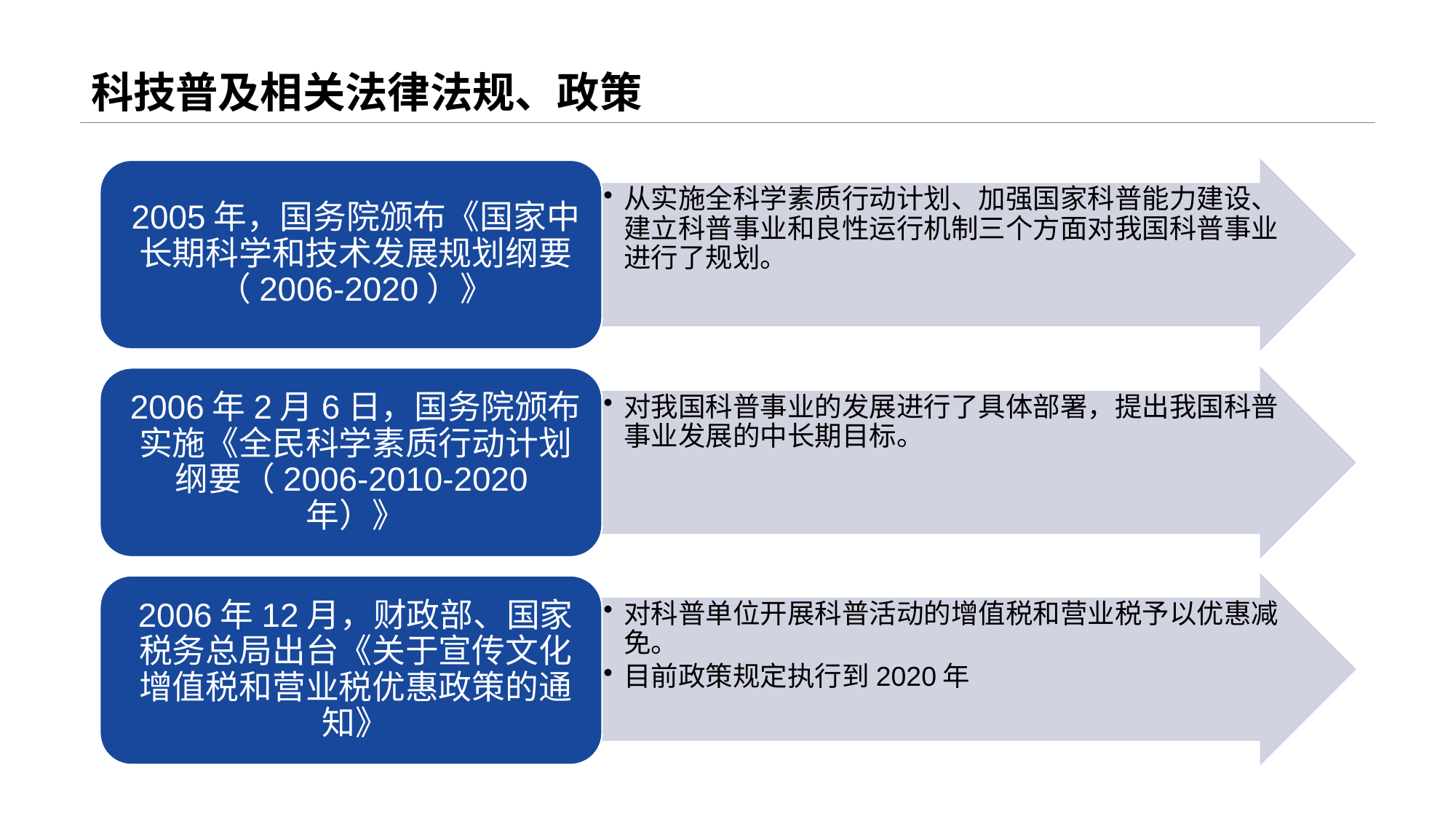

# 科技普及相关法律法规、政策
从实施全科学素质行动计划、加强国家科普能力建设、建立科普事业和良性运行机制三个方面对我国科普事业进行了规划。
2005年，国务院颁布《国家中长期科学和技术发展规划纲要（2006-2020）》
对我国科普事业的发展进行了具体部署，提出我国科普事业发展的中长期目标。
2006年2月6日，国务院颁布实施《全民科学素质行动计划纲要（2006-2010-2020年）》
对科普单位开展科普活动的增值税和营业税予以优惠减免。
目前政策规定执行到2020年
2006年12月，财政部、国家税务总局出台《关于宣传文化增值税和营业税优惠政策的通知》